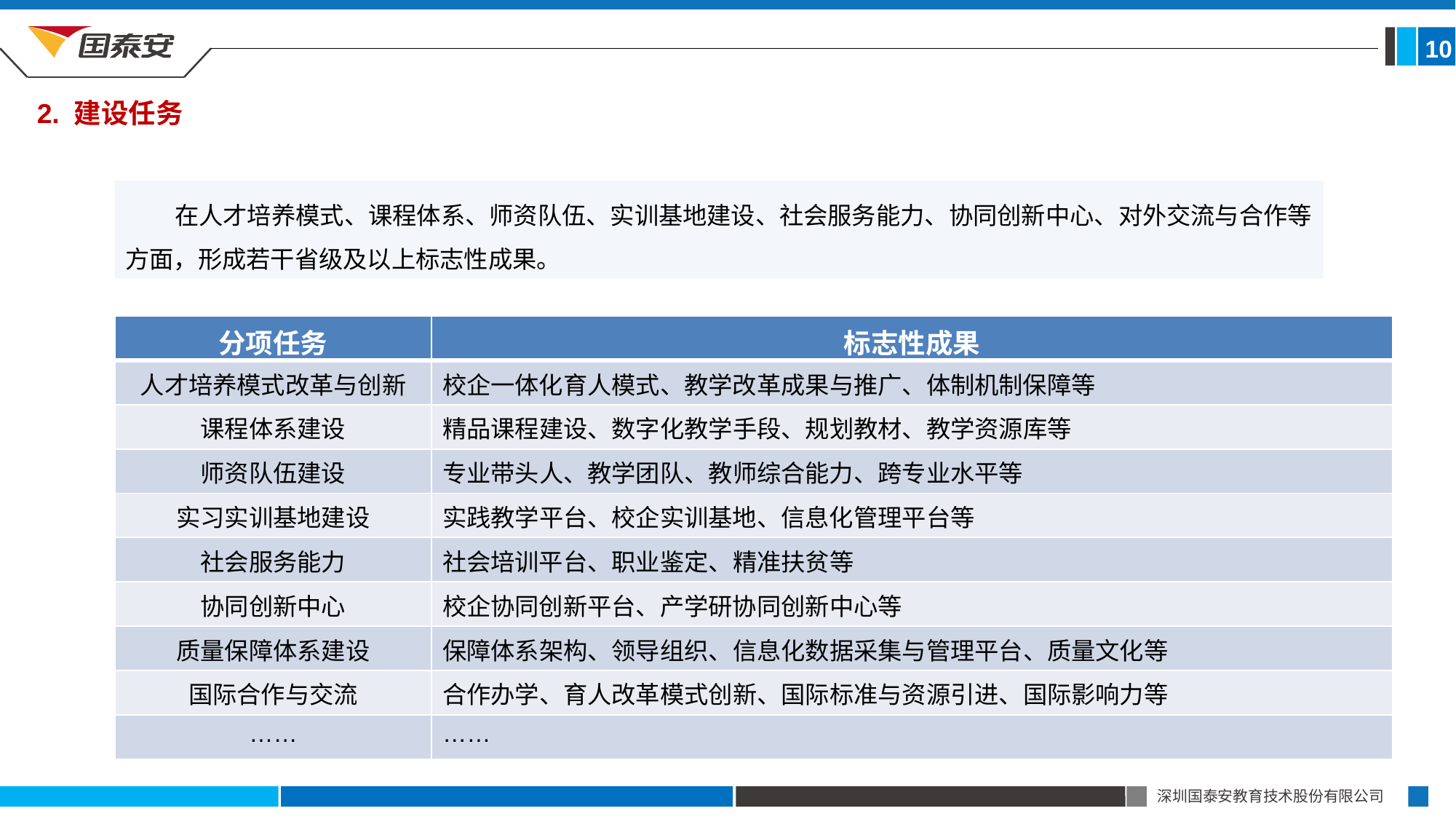

10
2. 建设任务
        在人才培养模式、课程体系、师资队伍、实训基地建设、社会服务能力、协同创新中心、对外交流与合作等方面，形成若干省级及以上标志性成果。
| 分项任务 | 标志性成果 |
| --- | --- |
| 人才培养模式改革与创新 | 校企一体化育人模式、教学改革成果与推广、体制机制保障等 |
| 课程体系建设 | 精品课程建设、数字化教学手段、规划教材、教学资源库等 |
| 师资队伍建设 | 专业带头人、教学团队、教师综合能力、跨专业水平等 |
| 实习实训基地建设 | 实践教学平台、校企实训基地、信息化管理平台等 |
| 社会服务能力 | 社会培训平台、职业鉴定、精准扶贫等 |
| 协同创新中心 | 校企协同创新平台、产学研协同创新中心等 |
| 质量保障体系建设 | 保障体系架构、领导组织、信息化数据采集与管理平台、质量文化等 |
| 国际合作与交流 | 合作办学、育人改革模式创新、国际标准与资源引进、国际影响力等 |
| …… | …… |